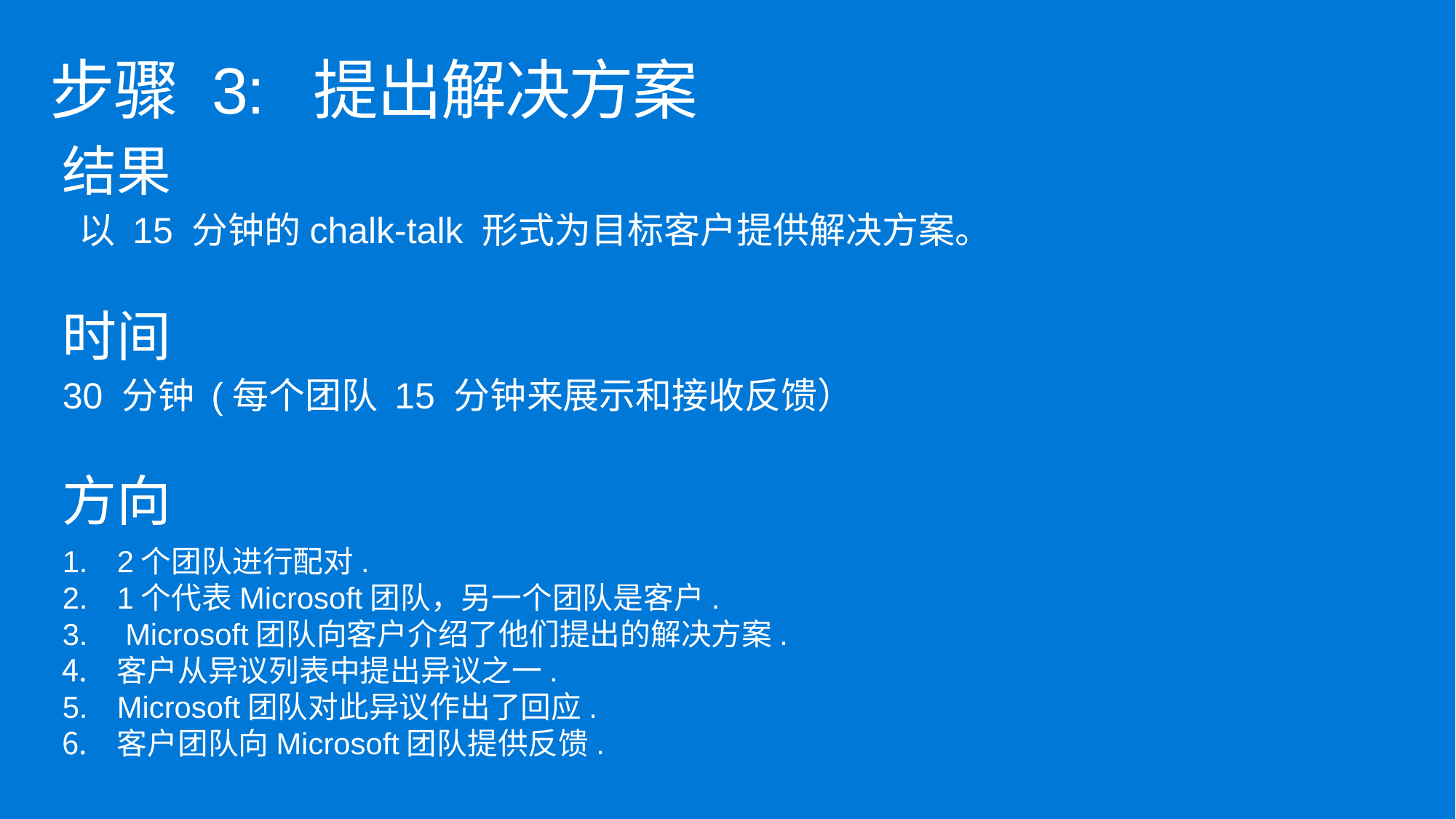

# 步骤 3:  提出解决方案
结果
 以 15 分钟的chalk-talk 形式为目标客户提供解决方案。

时间
30 分钟 (每个团队 15 分钟来展示和接收反馈）

方向
2个团队进行配对.
1个代表Microsoft团队，另一个团队是客户.
 Microsoft团队向客户介绍了他们提出的解决方案.
客户从异议列表中提出异议之一.
Microsoft团队对此异议作出了回应.
客户团队向Microsoft团队提供反馈.